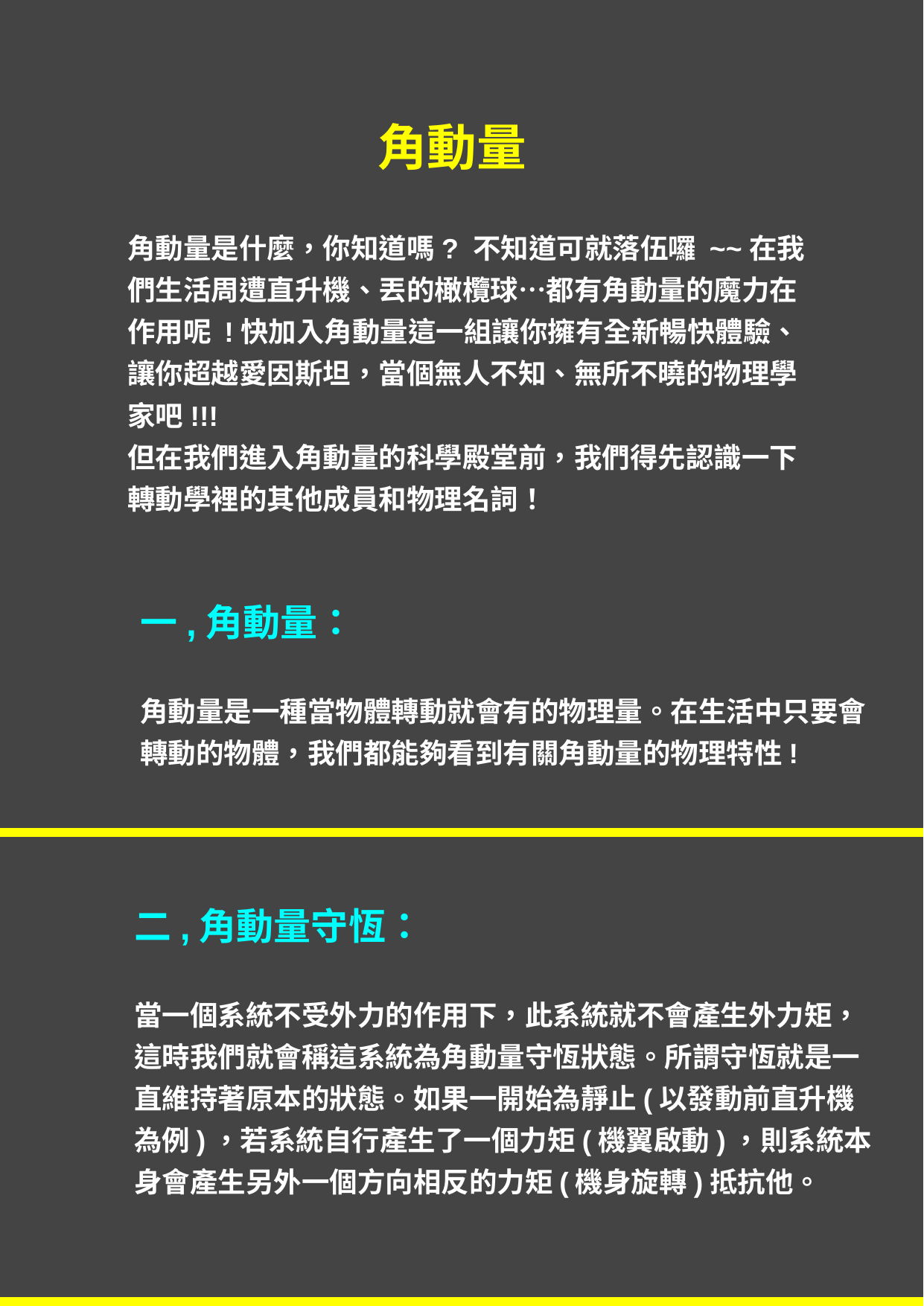

角動量
角動量是什麼，你知道嗎? 不知道可就落伍囉 ~~在我們生活周遭直升機、丟的橄欖球…都有角動量的魔力在作用呢 !快加入角動量這一組讓你擁有全新暢快體驗、讓你超越愛因斯坦，當個無人不知、無所不曉的物理學家吧!!!
但在我們進入角動量的科學殿堂前，我們得先認識一下轉動學裡的其他成員和物理名詞！

一,角動量：

角動量是一種當物體轉動就會有的物理量。在生活中只要會
轉動的物體，我們都能夠看到有關角動量的物理特性!
二,角動量守恆：

當一個系統不受外力的作用下，此系統就不會產生外力矩，
這時我們就會稱這系統為角動量守恆狀態。所謂守恆就是一
直維持著原本的狀態。如果一開始為靜止(以發動前直升機
為例)，若系統自行產生了一個力矩(機翼啟動)，則系統本
身會產生另外一個方向相反的力矩(機身旋轉)抵抗他。